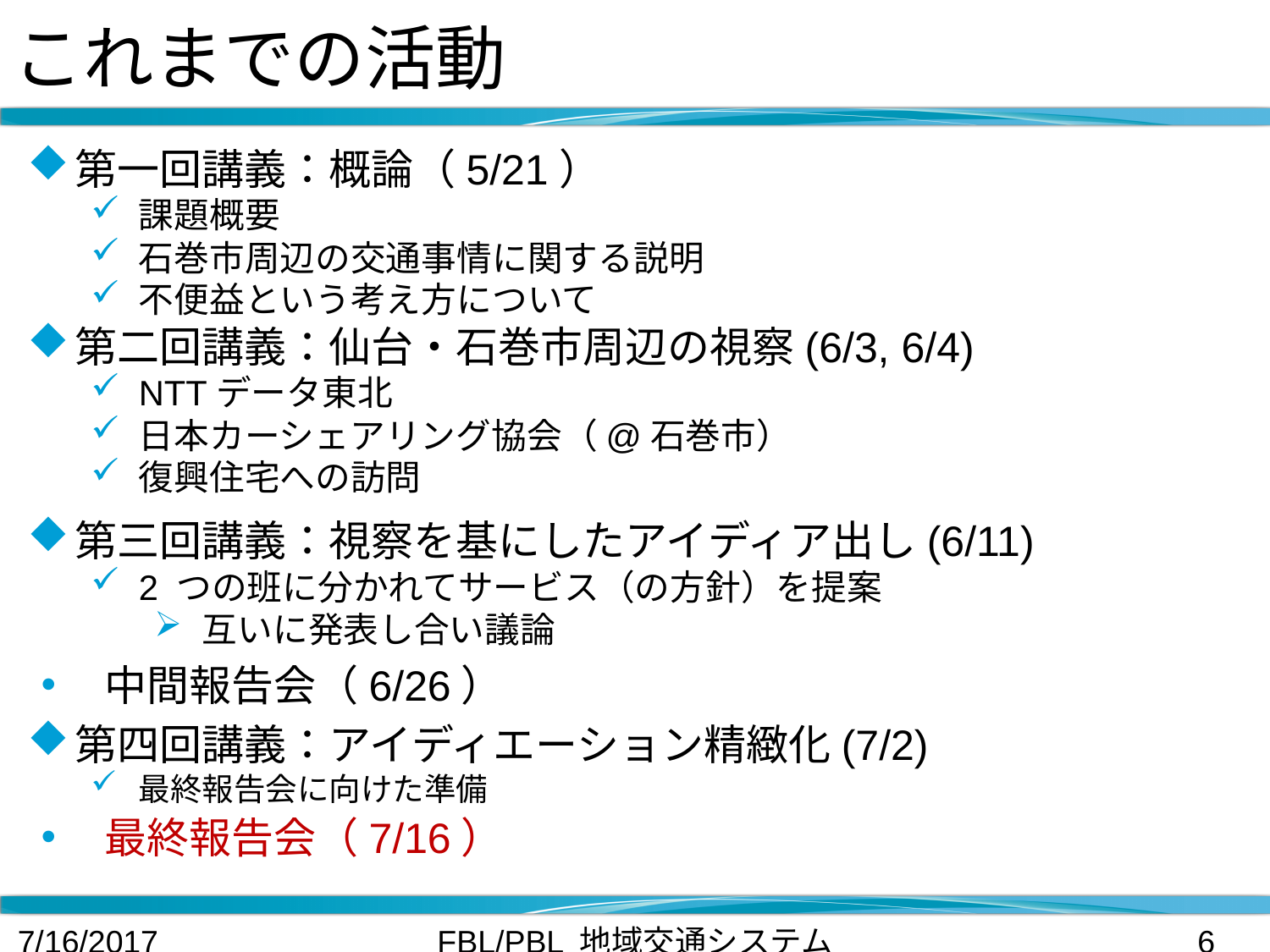

# これまでの活動
第一回講義：概論（5/21）
課題概要
石巻市周辺の交通事情に関する説明
不便益という考え方について
第二回講義：仙台・石巻市周辺の視察(6/3, 6/4)
NTTデータ東北
日本カーシェアリング協会（@石巻市）
復興住宅への訪問
第三回講義：視察を基にしたアイディア出し(6/11)
2 つの班に分かれてサービス（の方針）を提案
互いに発表し合い議論
中間報告会（6/26）
第四回講義：アイディエーション精緻化(7/2)
最終報告会に向けた準備
最終報告会（7/16）
7/16/2017
FBL/PBL 地域交通システム
6